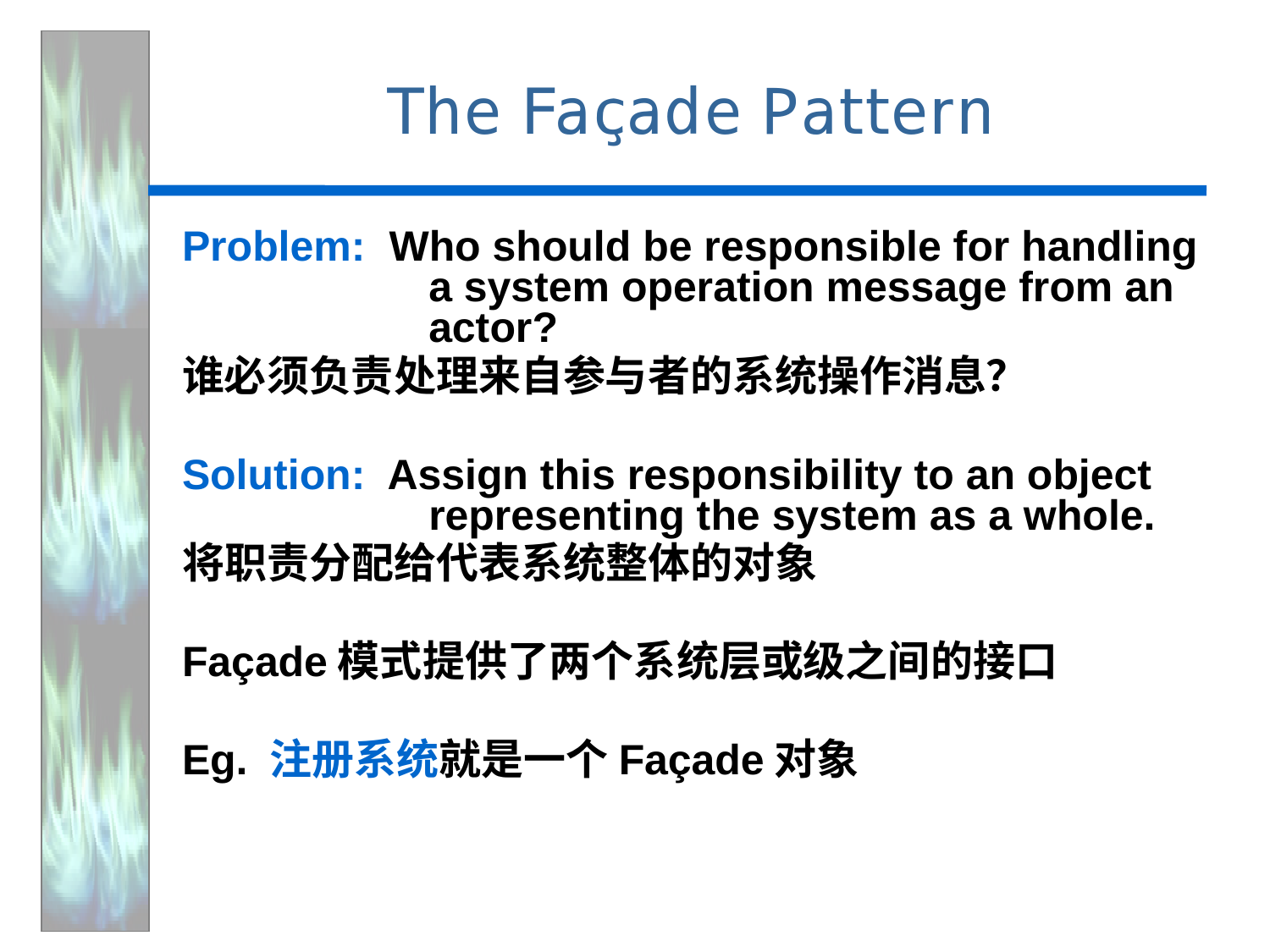

# The Façade Pattern
Problem:  Who should be responsible for handling a system operation message from an actor?
谁必须负责处理来自参与者的系统操作消息？

Solution:  Assign this responsibility to an object representing the system as a whole.
将职责分配给代表系统整体的对象

Façade模式提供了两个系统层或级之间的接口

Eg. 注册系统就是一个Façade对象